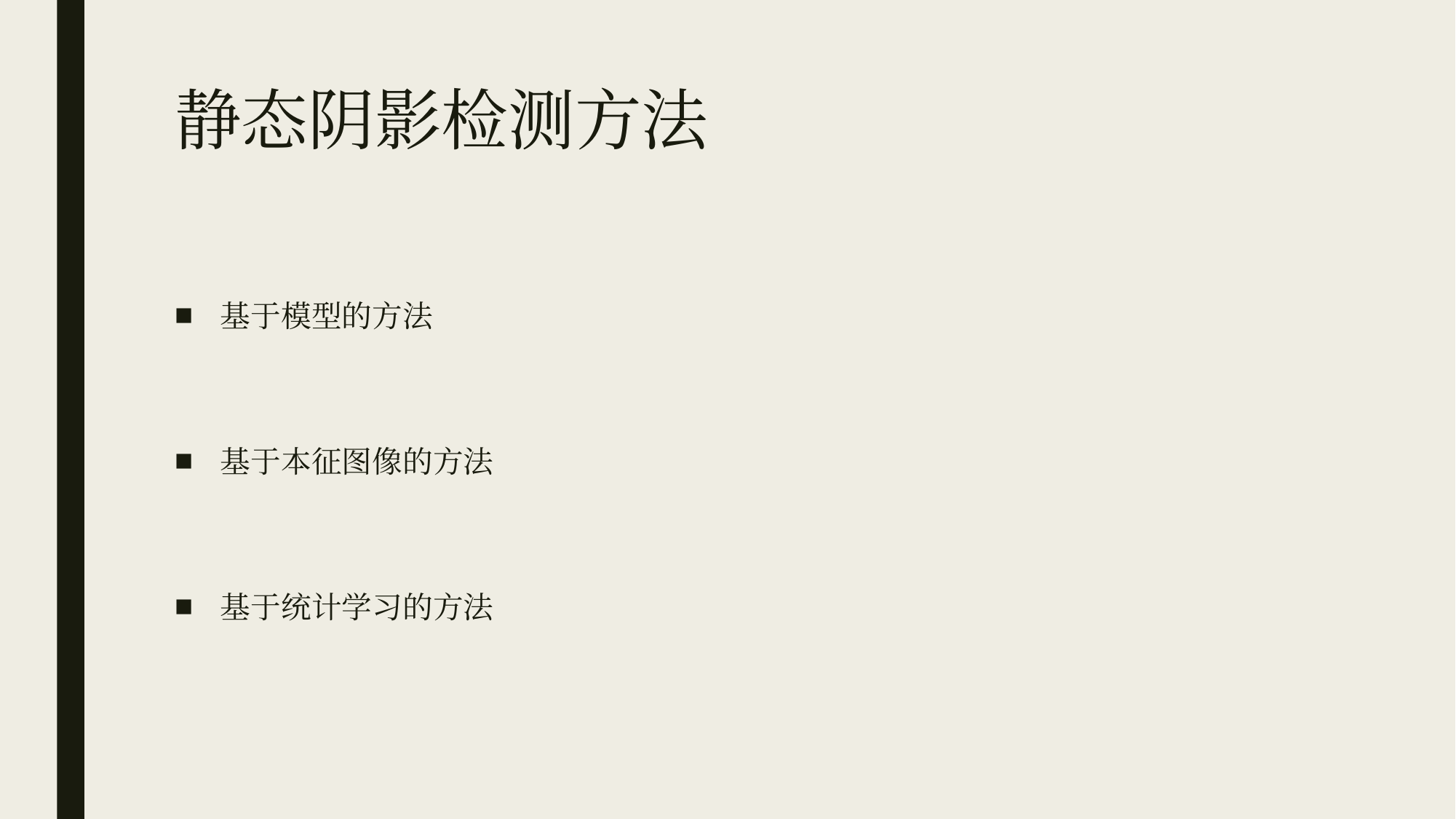

# 静态阴影检测方法
基于模型的方法

基于本征图像的方法

基于统计学习的方法